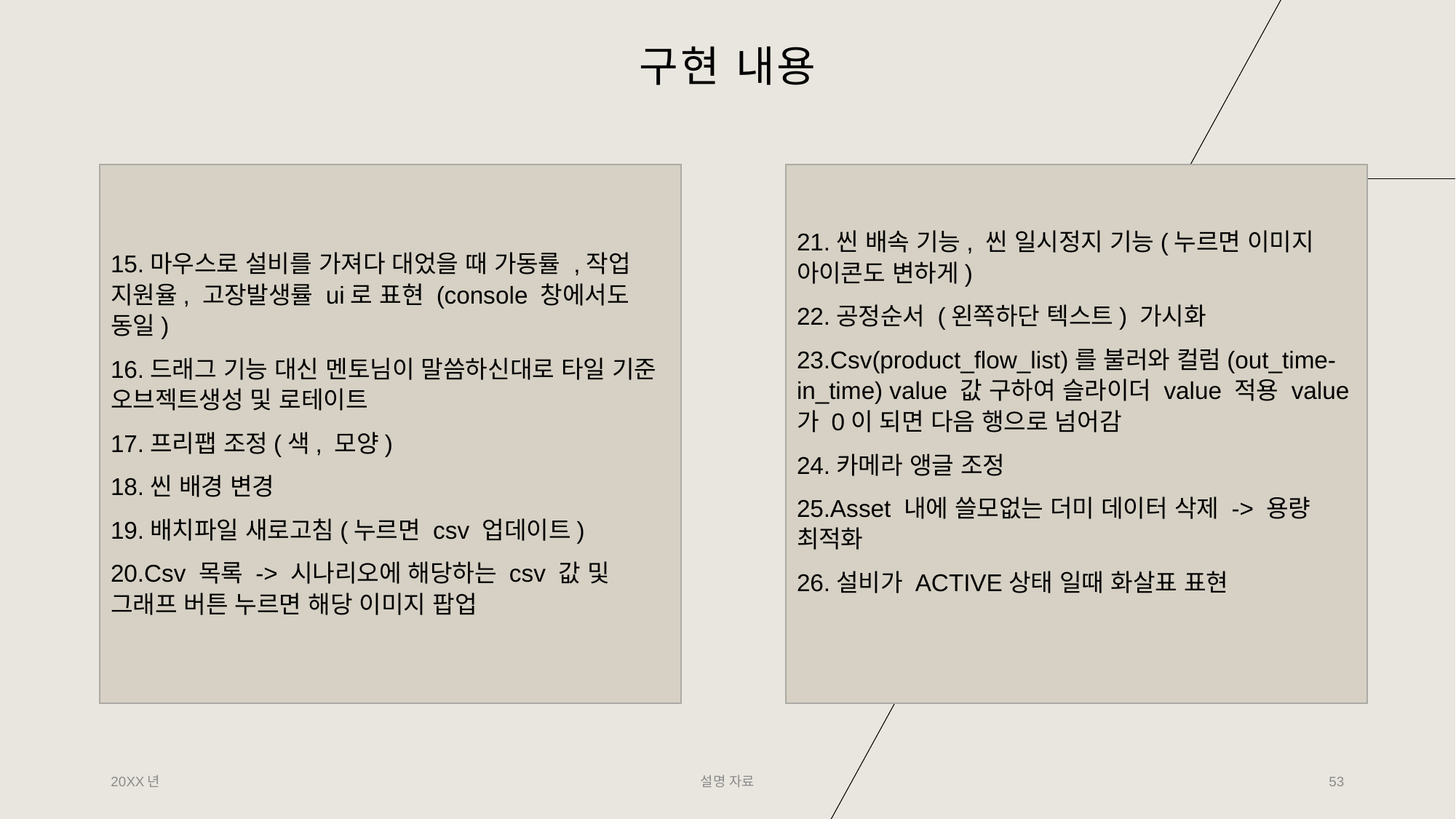

구현 내용

15.마우스로 설비를 가져다 대었을 때 가동률 ,작업 지원율, 고장발생률 ui로 표현 (console 창에서도 동일)
16.드래그 기능 대신 멘토님이 말씀하신대로 타일 기준 오브젝트생성 및 로테이트
17.프리팹 조정(색, 모양)
18.씬 배경 변경
19.배치파일 새로고침(누르면 csv 업데이트)
20.Csv 목록 -> 시나리오에 해당하는 csv 값 및 그래프 버튼 누르면 해당 이미지 팝업

21.씬 배속 기능, 씬 일시정지 기능(누르면 이미지 아이콘도 변하게)
22.공정순서 (왼쪽하단 텍스트) 가시화
23.Csv(product_flow_list)를 불러와 컬럼(out_time-in_time) value 값 구하여 슬라이더 value 적용 value가 0이 되면 다음 행으로 넘어감
24.카메라 앵글 조정
25.Asset 내에 쓸모없는 더미 데이터 삭제 -> 용량 최적화
26.설비가 ACTIVE상태 일때 화살표 표현

20XX년
설명 자료
53